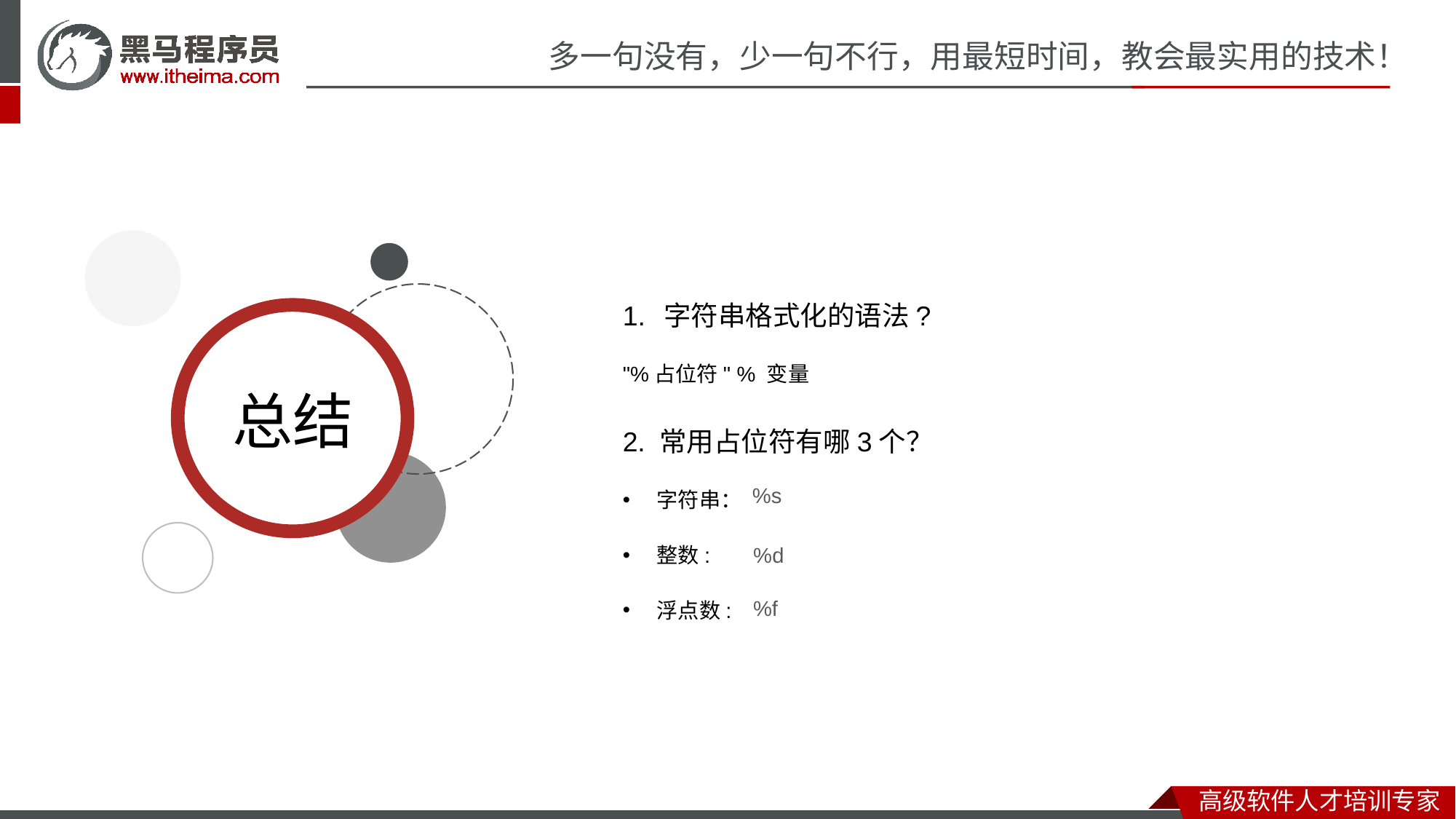

字符串格式化的语法?
"%占位符" % 变量
2. 常用占位符有哪3个？
字符串：
整数:
浮点数:
%s
%d
%f